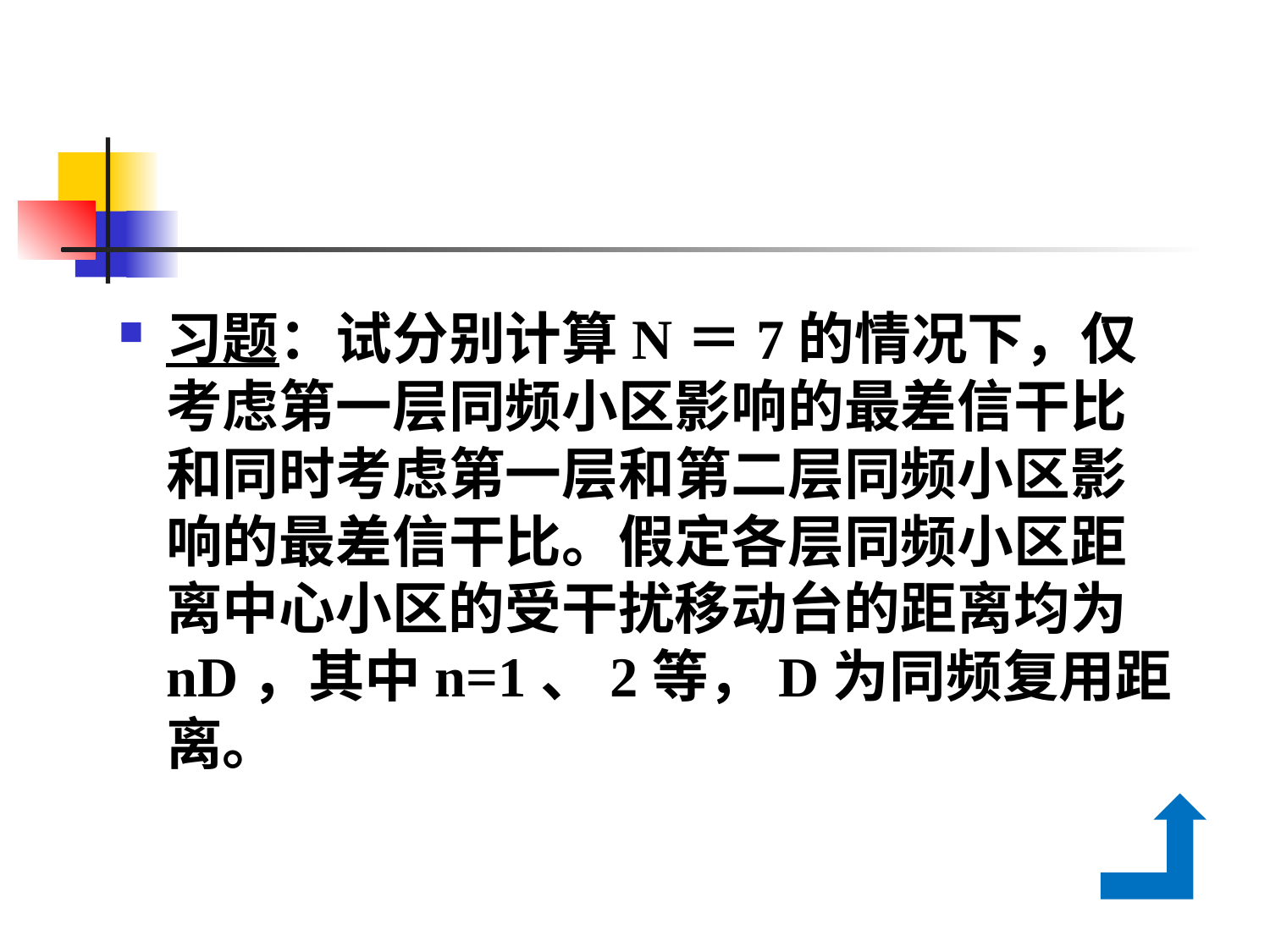

习题：试分别计算N＝7的情况下，仅考虑第一层同频小区影响的最差信干比和同时考虑第一层和第二层同频小区影响的最差信干比。假定各层同频小区距离中心小区的受干扰移动台的距离均为nD，其中n=1、2等，D为同频复用距离。